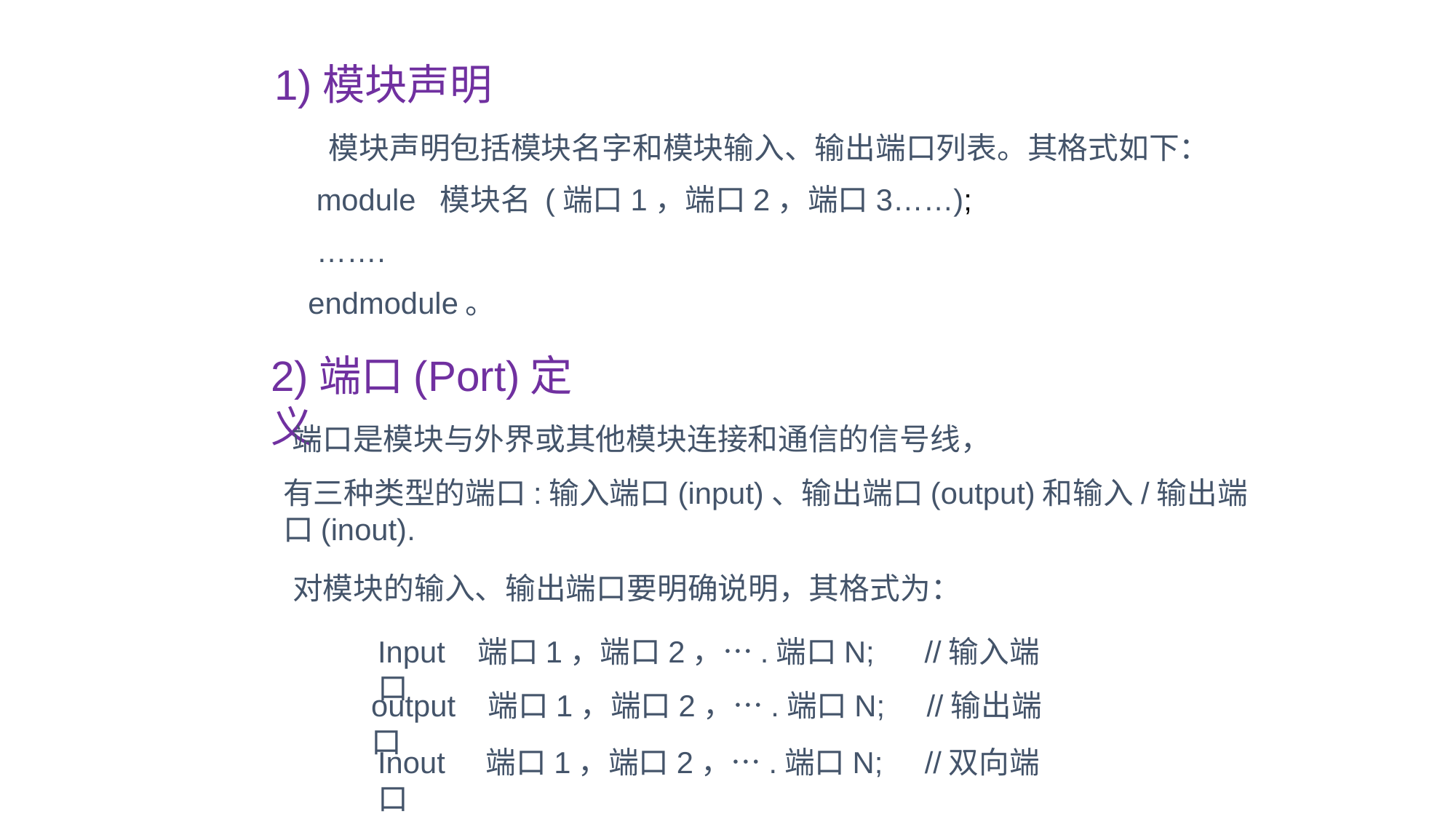

1)模块声明

       模块声明包括模块名字和模块输入、输出端口列表。其格式如下：
     module  模块名 (端口1，端口2，端口3……);
     …….
    endmodule。
2)端口(Port)定义
       端口是模块与外界或其他模块连接和通信的信号线，
有三种类型的端口:输入端口(input)、输出端口(output)和输入/输出端口(inout).
对模块的输入、输出端口要明确说明，其格式为：
Input   端口1，端口2，….端口N;      //输入端口
output   端口1，端口2，….端口N;     //输出端口
Inout    端口1，端口2，….端口N;     //双向端口